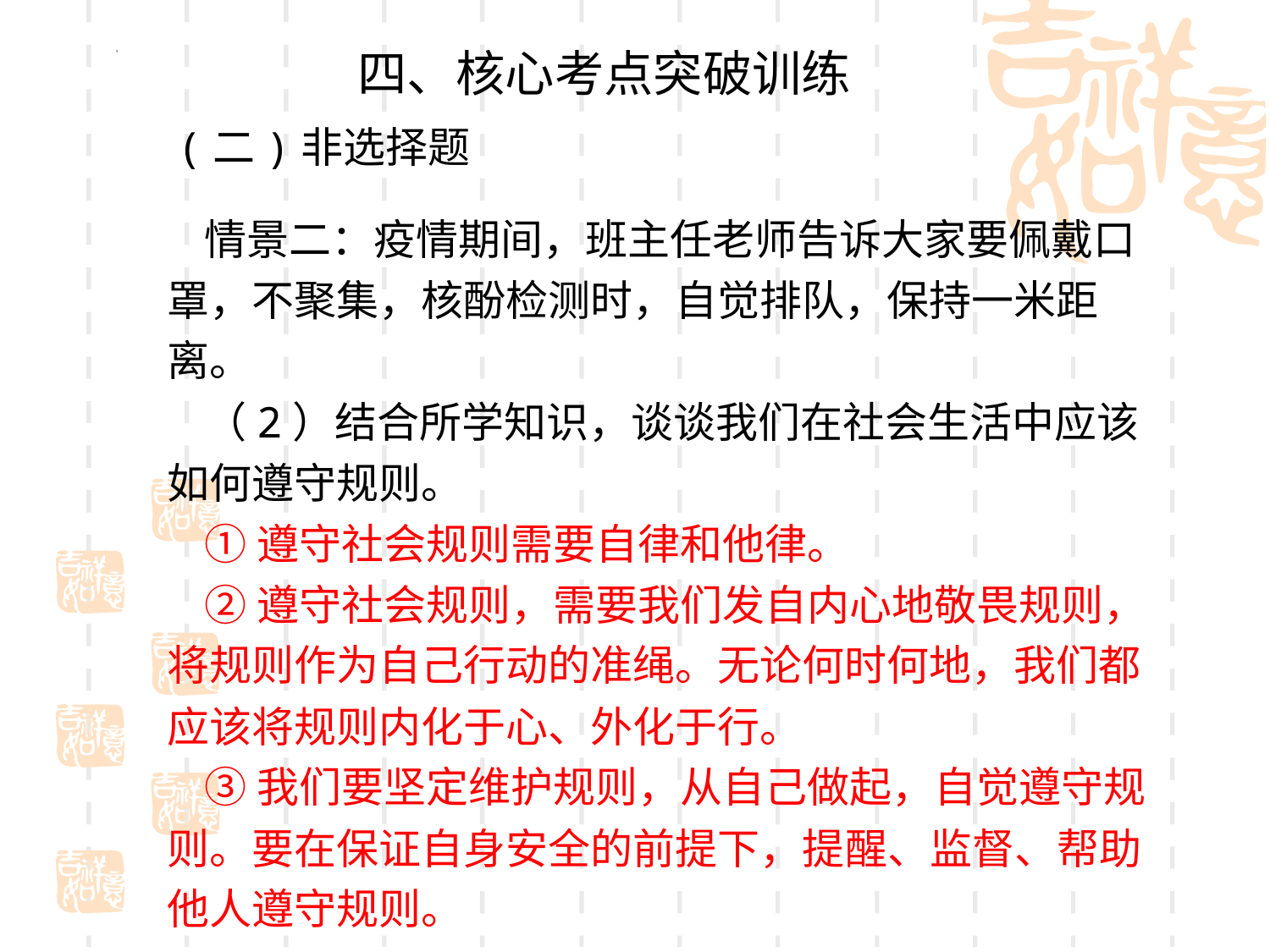

四、核心考点突破训练
(二)非选择题
情景二：疫情期间，班主任老师告诉大家要佩戴口罩，不聚集，核酚检测时，自觉排队，保持一米距离。
（2）结合所学知识，谈谈我们在社会生活中应该如何遵守规则。
①遵守社会规则需要自律和他律。
②遵守社会规则，需要我们发自内心地敬畏规则，将规则作为自己行动的准绳。无论何时何地，我们都应该将规则内化于心、外化于行。
③我们要坚定维护规则，从自己做起，自觉遵守规则。要在保证自身安全的前提下，提醒、监督、帮助他人遵守规则。